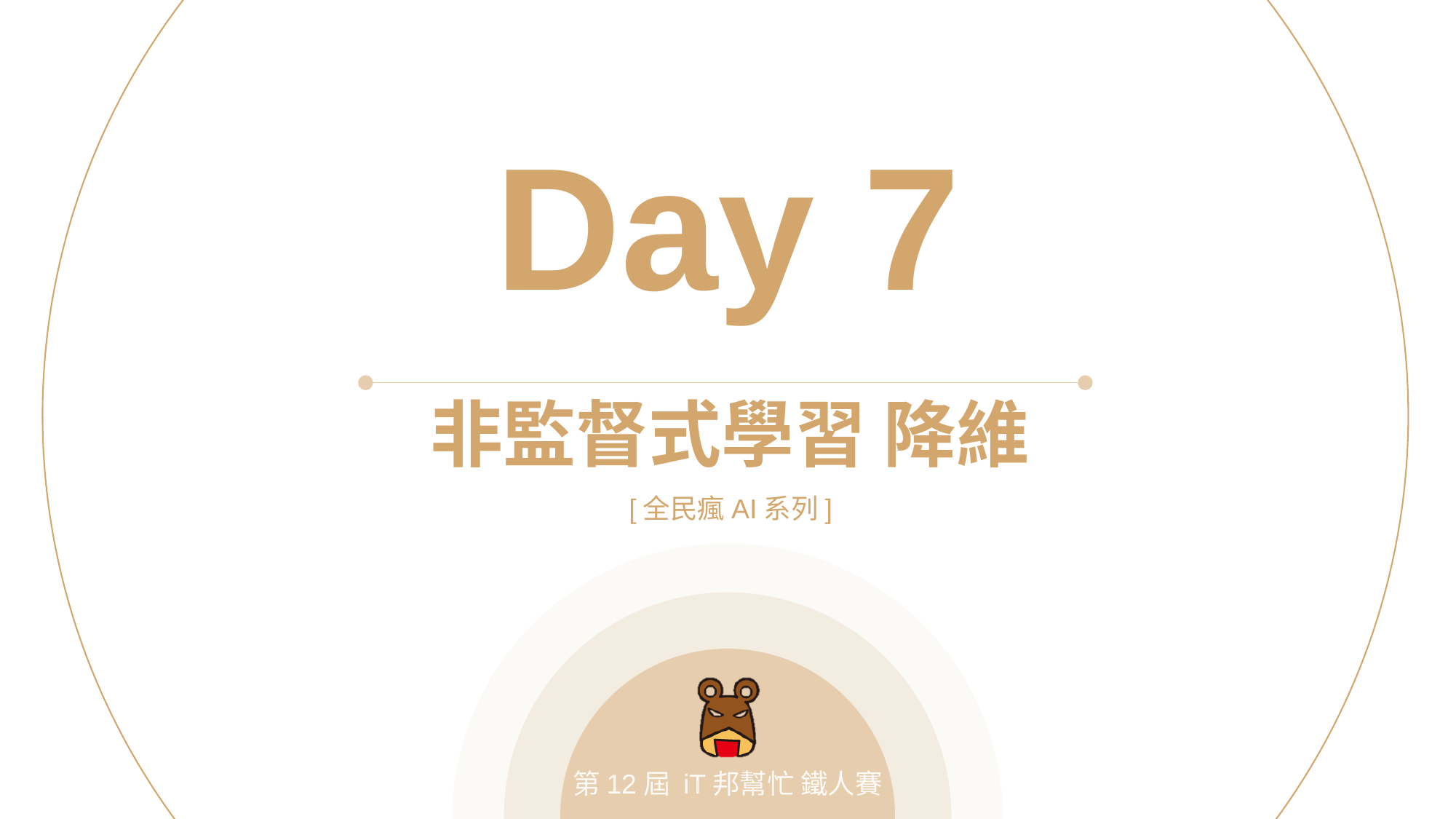

Day 7
非監督式學習 降維
[全民瘋AI系列]
第12屆 iT邦幫忙 鐵人賽